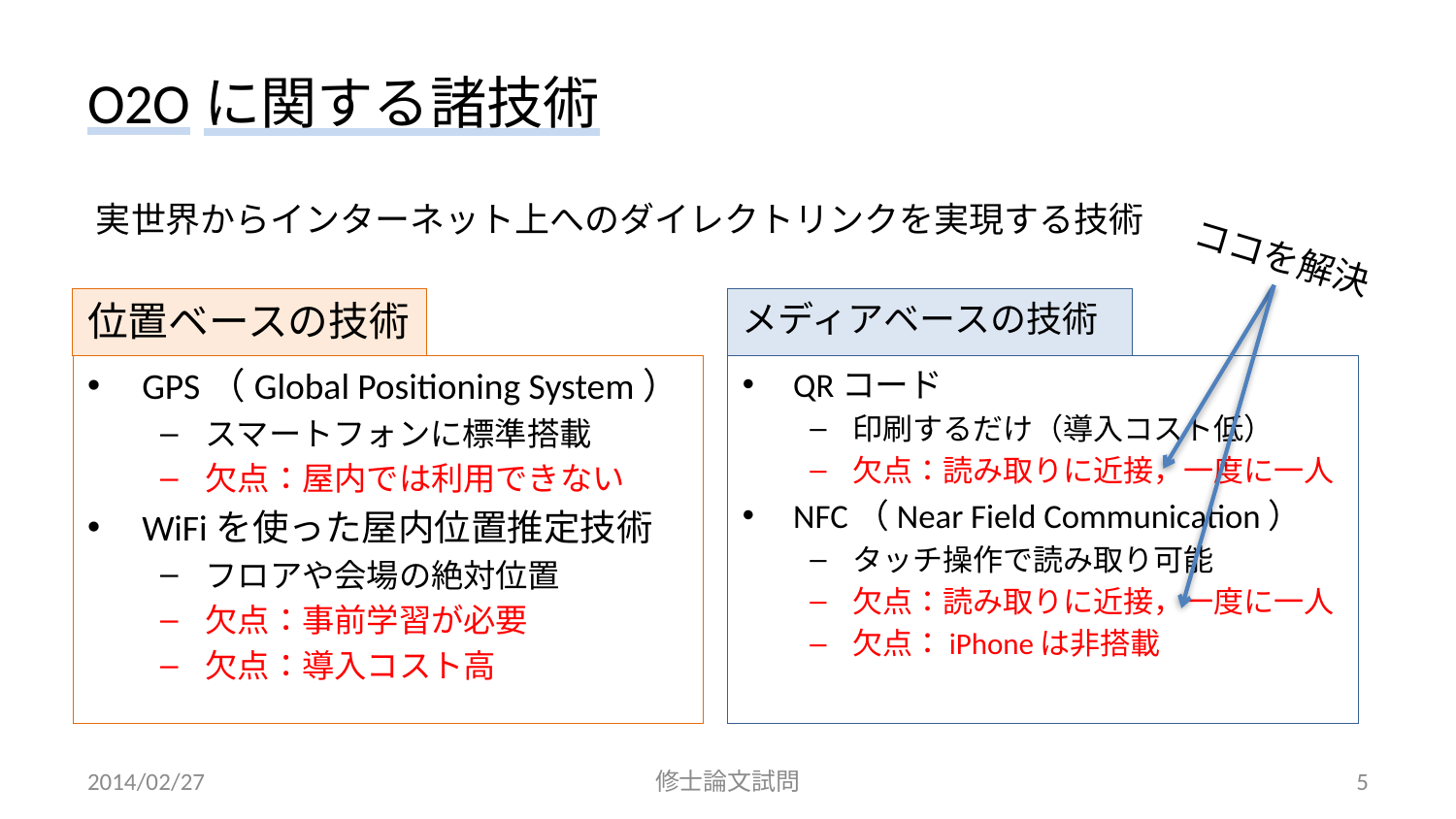

# O2Oに関する諸技術
実世界からインターネット上へのダイレクトリンクを実現する技術
ココを解決
メディアベースの技術

位置ベースの技術

QRコード
印刷するだけ（導入コスト低）
欠点：読み取りに近接，一度に一人
NFC（Near Field Communication）
タッチ操作で読み取り可能
欠点：読み取りに近接，一度に一人
欠点：iPhoneは非搭載

GPS（Global Positioning System）
スマートフォンに標準搭載
欠点：屋内では利用できない
WiFiを使った屋内位置推定技術
フロアや会場の絶対位置
欠点：事前学習が必要
欠点：導入コスト高

2014/02/27
修士論文試問
5